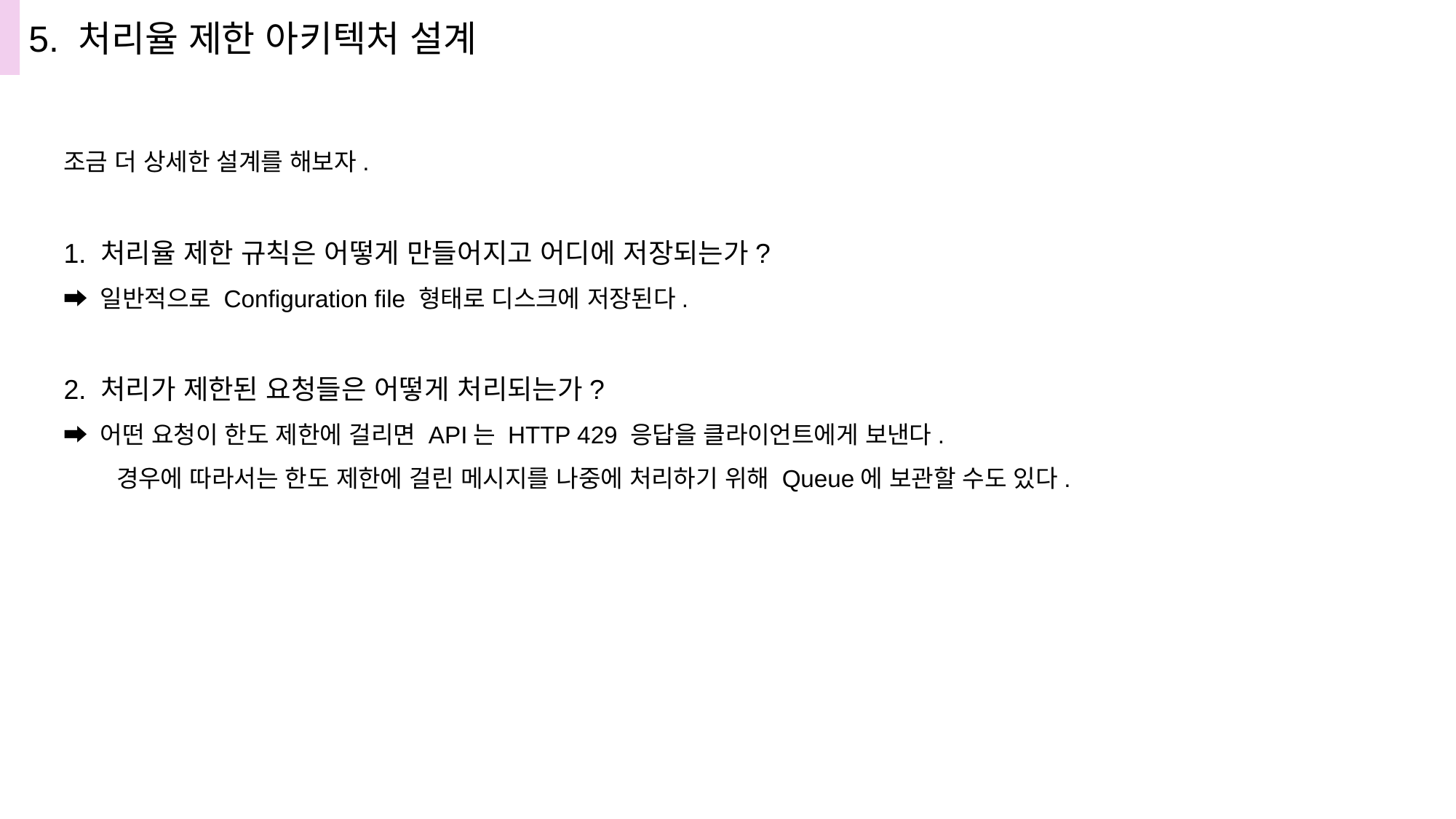

5. 처리율 제한 아키텍처 설계
조금 더 상세한 설계를 해보자.

1. 처리율 제한 규칙은 어떻게 만들어지고 어디에 저장되는가?
➡️ 일반적으로 Configuration file 형태로 디스크에 저장된다.

2. 처리가 제한된 요청들은 어떻게 처리되는가?
➡️ 어떤 요청이 한도 제한에 걸리면 API는 HTTP 429 응답을 클라이언트에게 보낸다.
       경우에 따라서는 한도 제한에 걸린 메시지를 나중에 처리하기 위해 Queue에 보관할 수도 있다.